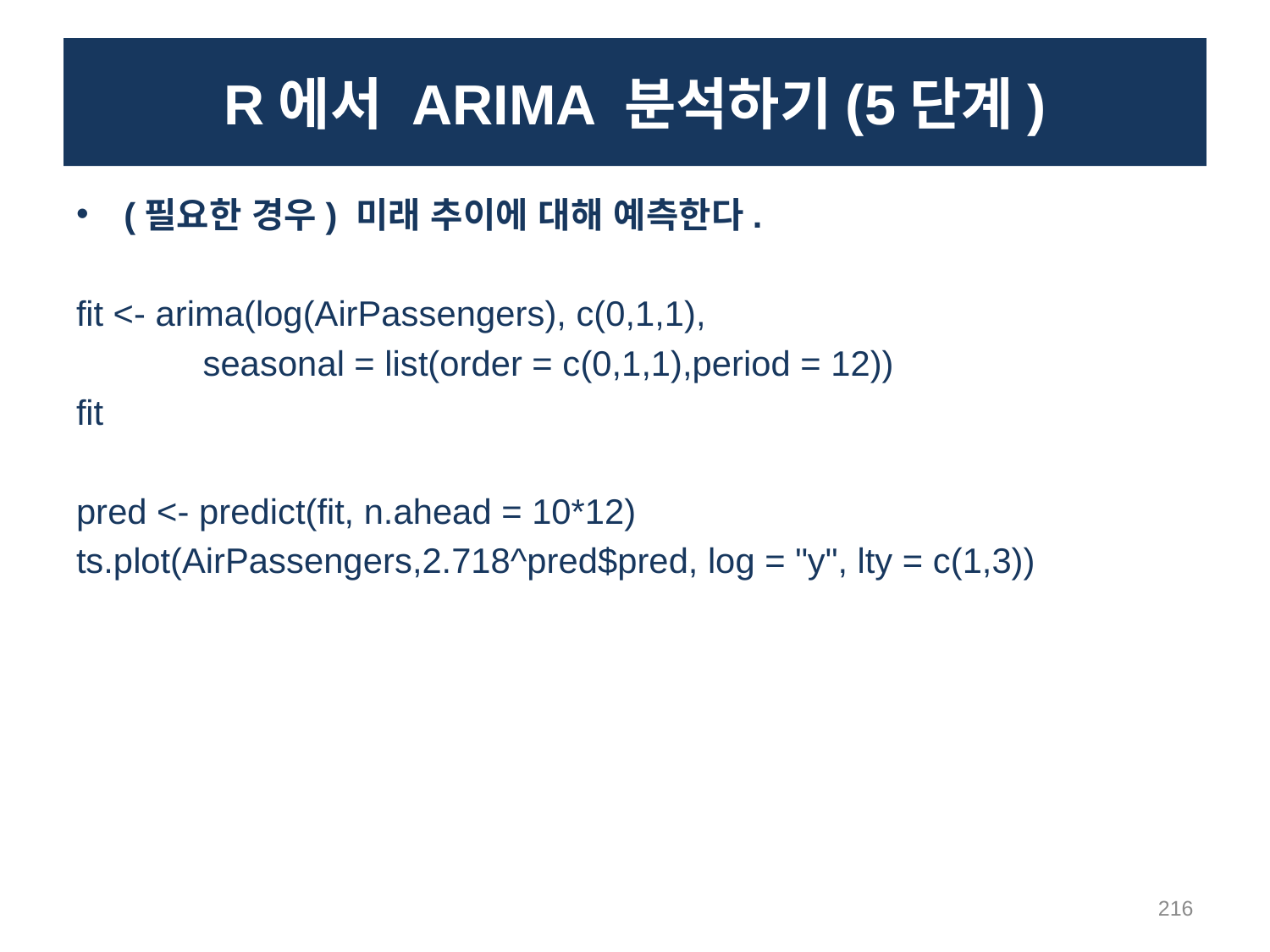

# R에서 ARIMA 분석하기(5단계)
(필요한 경우) 미래 추이에 대해 예측한다.

fit <- arima(log(AirPassengers), c(0,1,1),
             seasonal = list(order = c(0,1,1),period = 12))
fit

pred <- predict(fit, n.ahead = 10*12)
ts.plot(AirPassengers,2.718^pred$pred, log = "y", lty = c(1,3))
216